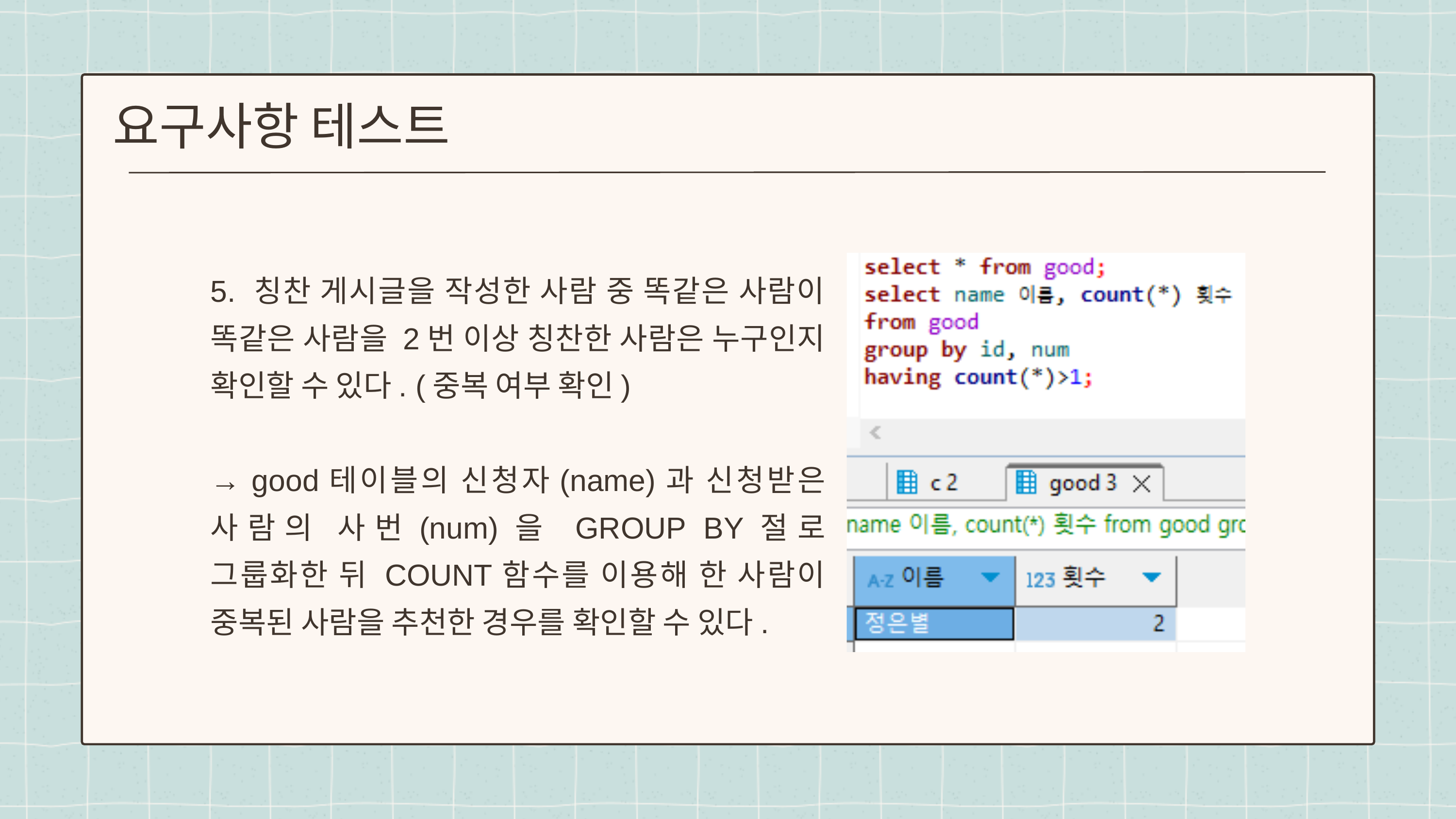

요구사항 테스트

5. 칭찬 게시글을 작성한 사람 중 똑같은 사람이 똑같은 사람을 2번 이상 칭찬한 사람은 누구인지 확인할 수 있다. (중복 여부 확인)

→ good테이블의 신청자(name)과 신청받은 사람의 사번(num)을 GROUP BY절로 그룹화한 뒤 COUNT함수를 이용해 한 사람이 중복된 사람을 추천한 경우를 확인할 수 있다.